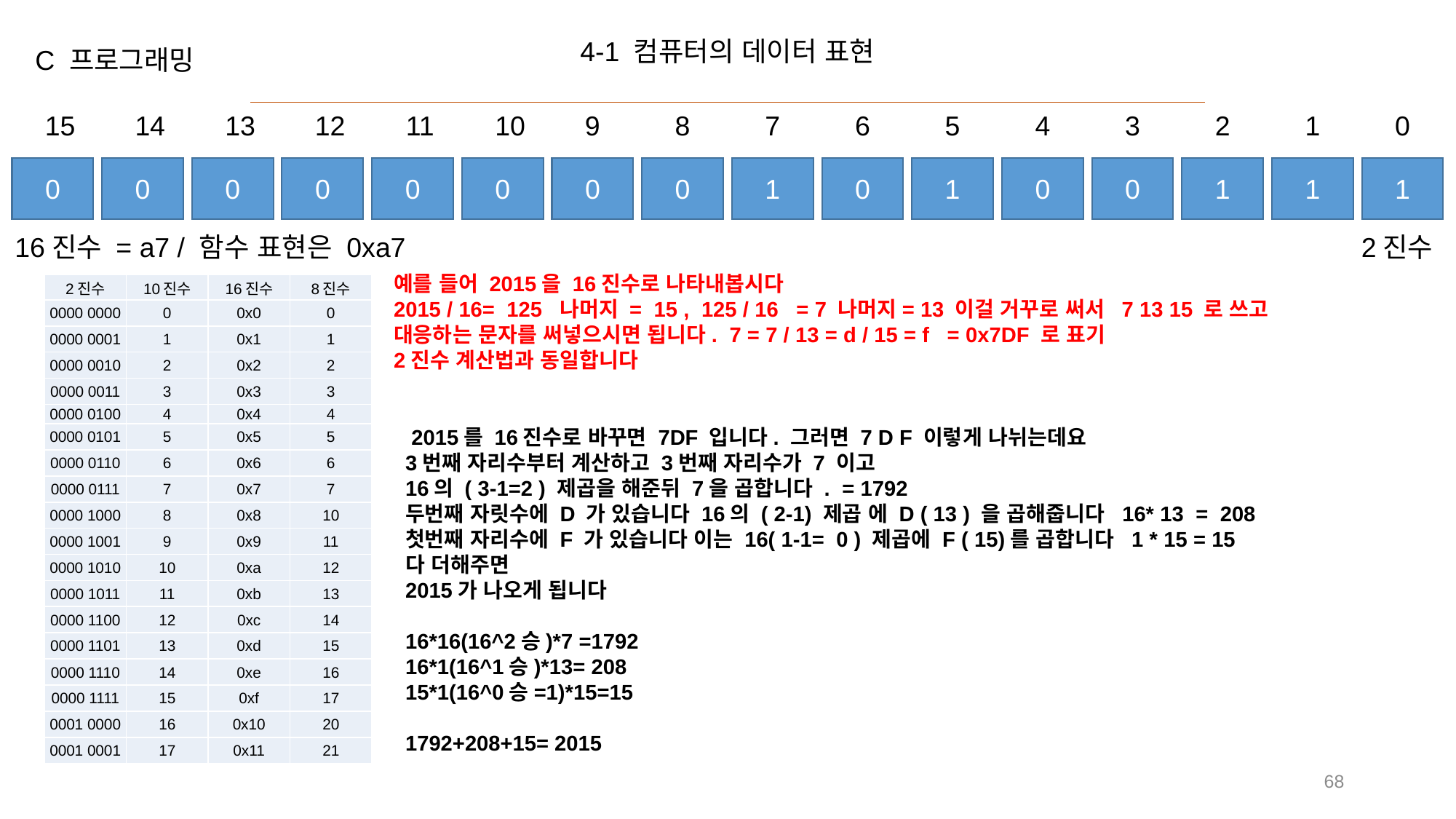

4-1 컴퓨터의 데이터 표현
C 프로그래밍
15
14
13
12
11
10
9
8
7
6
5
4
3
2
1
0
0
0
0
0
0
0
0
0
1
0
1
0
0
1
1
1
16진수 = a7 / 함수 표현은 0xa7
2진수
예를 들어 2015을 16진수로 나타내봅시다
2015 / 16=  125  나머지 =  15 ,  125 / 16   = 7 나머지= 13 이걸 거꾸로 써서  7 13 15 로 쓰고
대응하는 문자를 써넣으시면 됩니다.  7 = 7 / 13 = d / 15 = f   = 0x7DF 로 표기
2진수 계산법과 동일합니다
| 2진수 | 10진수 | 16진수 | 8진수 |
| --- | --- | --- | --- |
| 0000 0000 | 0 | 0x0 | 0 |
| 0000 0001 | 1 | 0x1 | 1 |
| 0000 0010 | 2 | 0x2 | 2 |
| 0000 0011 | 3 | 0x3 | 3 |
| 0000 0100 | 4 | 0x4 | 4 |
| 0000 0101 | 5 | 0x5 | 5 |
| 0000 0110 | 6 | 0x6 | 6 |
| 0000 0111 | 7 | 0x7 | 7 |
| 0000 1000 | 8 | 0x8 | 10 |
| 0000 1001 | 9 | 0x9 | 11 |
| 0000 1010 | 10 | 0xa | 12 |
| 0000 1011 | 11 | 0xb | 13 |
| 0000 1100 | 12 | 0xc | 14 |
| 0000 1101 | 13 | 0xd | 15 |
| 0000 1110 | 14 | 0xe | 16 |
| 0000 1111 | 15 | 0xf | 17 |
| 0001 0000 | 16 | 0x10 | 20 |
| 0001 0001 | 17 | 0x11 | 21 |
 2015를 16진수로 바꾸면 7DF 입니다. 그러면 7 D F 이렇게 나뉘는데요
3번째 자리수부터 계산하고 3번째 자리수가 7 이고
16의 ( 3-1=2 ) 제곱을 해준뒤 7을 곱합니다 .  = 1792
두번째 자릿수에 D 가 있습니다 16의 ( 2-1) 제곱 에 D ( 13 ) 을 곱해줍니다  16* 13  =  208
첫번째 자리수에 F 가 있습니다 이는 16( 1-1=  0 ) 제곱에 F ( 15)를 곱합니다  1 * 15 = 15
다 더해주면
2015가 나오게 됩니다

16*16(16^2승)*7 =1792
16*1(16^1승)*13= 208
15*1(16^0승=1)*15=15

1792+208+15= 2015
68